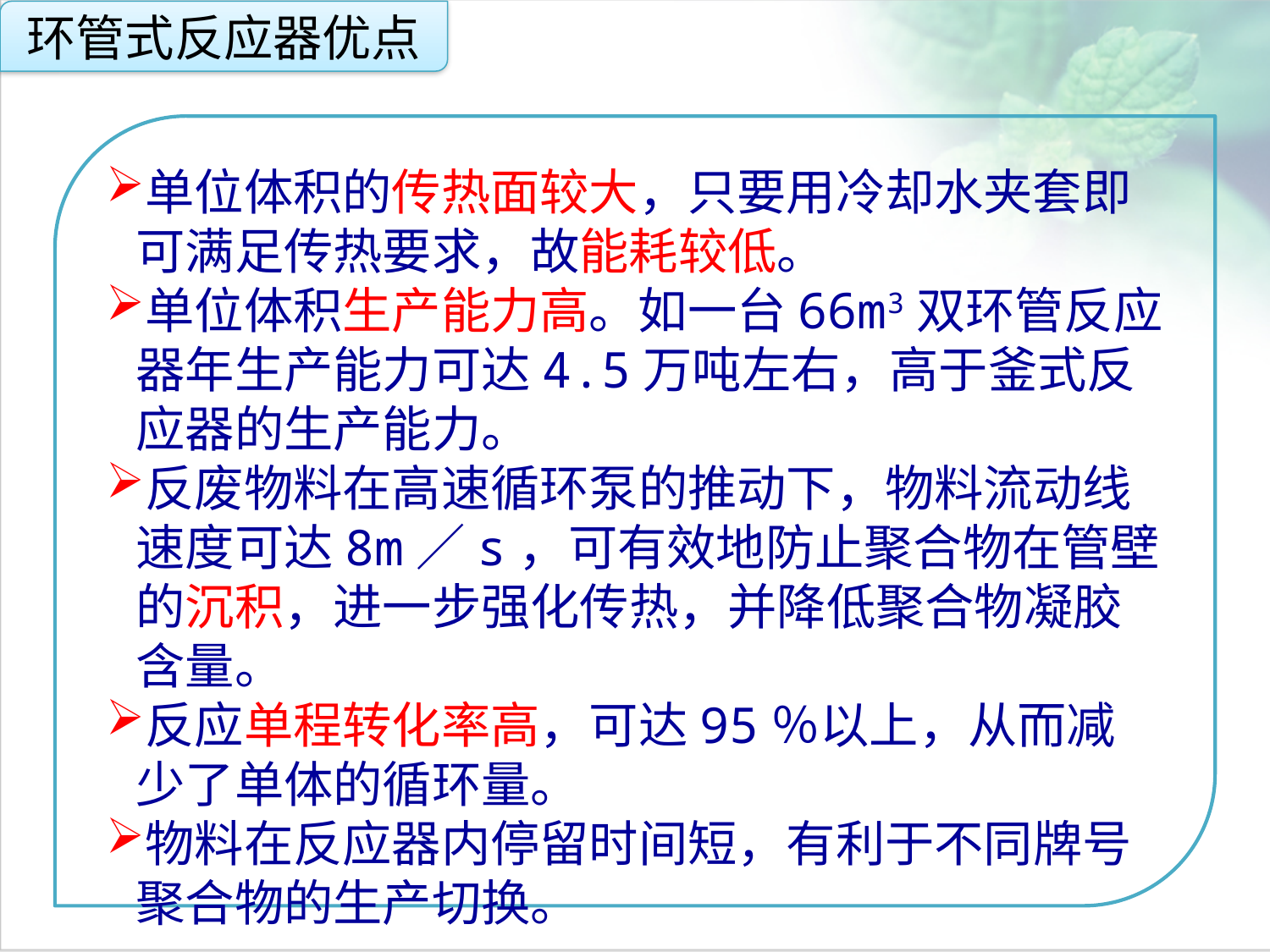

环管式反应器优点
单位体积的传热面较大，只要用冷却水夹套即可满足传热要求，故能耗较低。
单位体积生产能力高。如一台66m3双环管反应器年生产能力可达4.5万吨左右，高于釜式反应器的生产能力。
反废物料在高速循环泵的推动下，物料流动线速度可达8m／s，可有效地防止聚合物在管壁的沉积，进一步强化传热，并降低聚合物凝胶含量。
反应单程转化率高，可达95％以上，从而减少了单体的循环量。
物料在反应器内停留时间短，有利于不同牌号聚合物的生产切换。
点击添加文本
点击添加文本
点击添加文本
点击添加文本